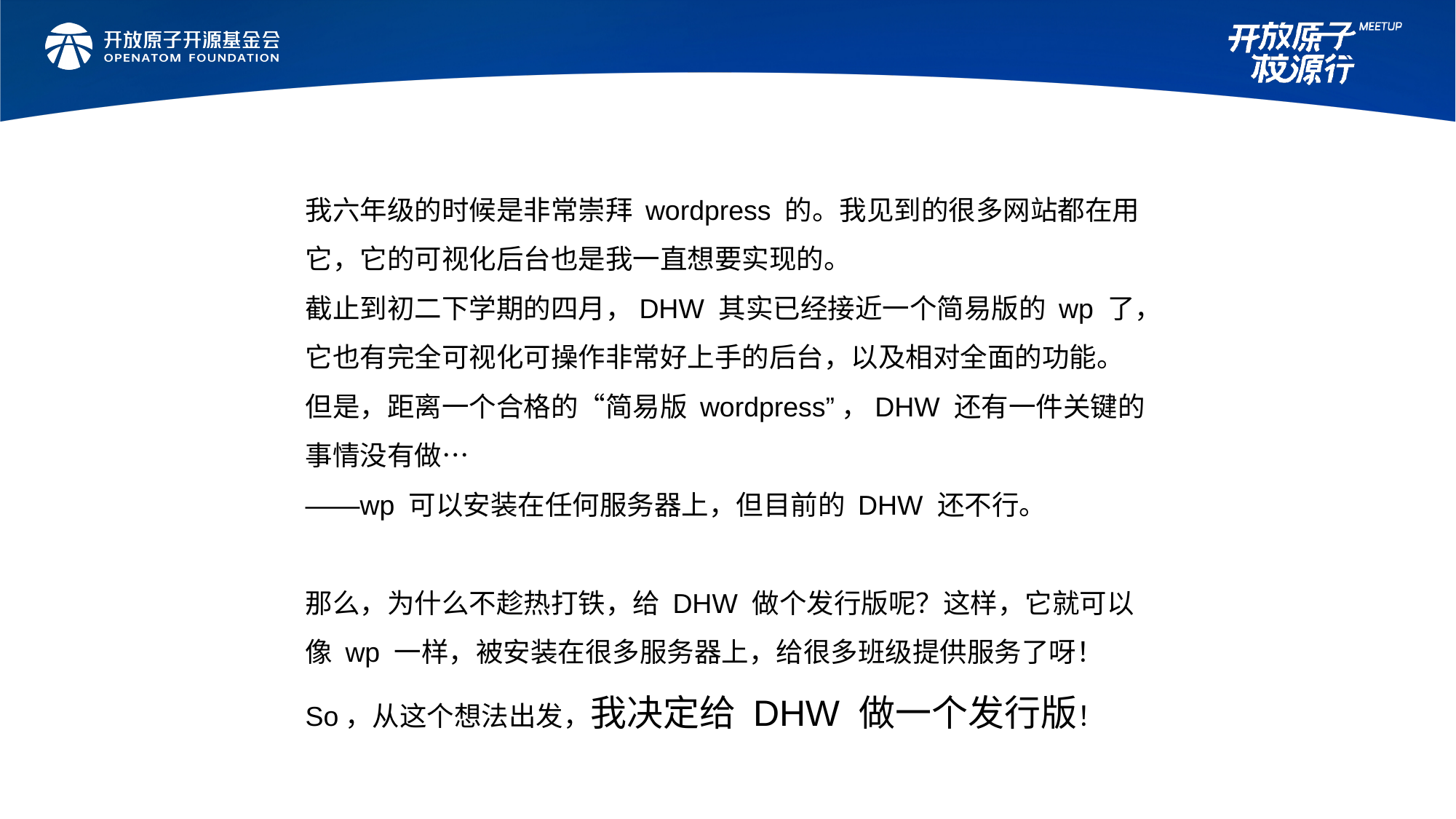

我六年级的时候是非常崇拜 wordpress 的。我见到的很多网站都在用它，它的可视化后台也是我一直想要实现的。
截止到初二下学期的四月，DHW 其实已经接近一个简易版的 wp 了，它也有完全可视化可操作非常好上手的后台，以及相对全面的功能。
但是，距离一个合格的“简易版 wordpress”，DHW 还有一件关键的事情没有做…
——wp 可以安装在任何服务器上，但目前的 DHW 还不行。

那么，为什么不趁热打铁，给 DHW 做个发行版呢？这样，它就可以像 wp 一样，被安装在很多服务器上，给很多班级提供服务了呀！
So，从这个想法出发，我决定给 DHW 做一个发行版！